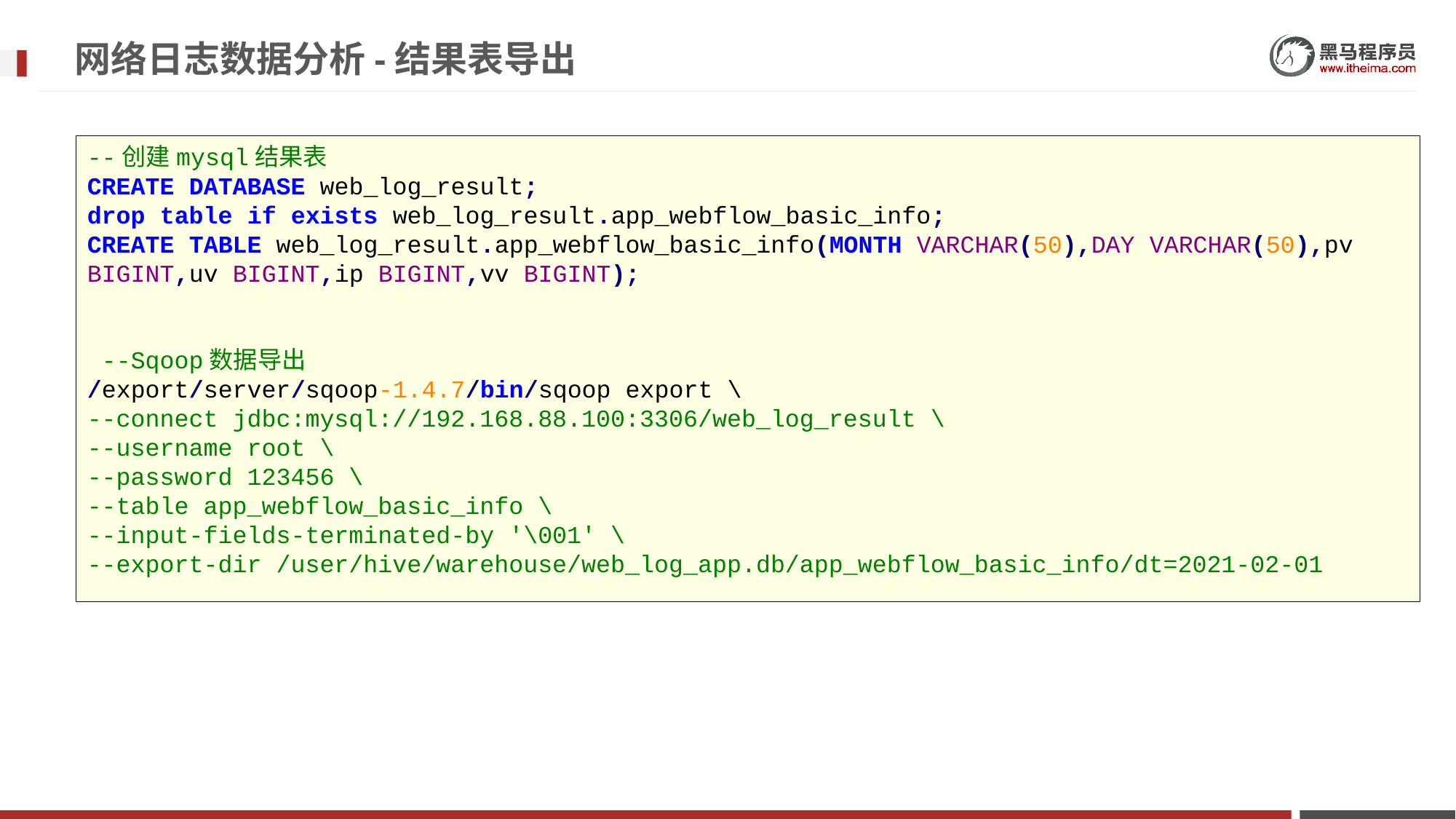

# 网络日志数据分析-结果表导出
--创建mysql结果表
CREATE DATABASE web_log_result;
drop table if exists web_log_result.app_webflow_basic_info;
CREATE TABLE web_log_result.app_webflow_basic_info(MONTH VARCHAR(50),DAY VARCHAR(50),pv BIGINT,uv BIGINT,ip BIGINT,vv BIGINT);

 --Sqoop数据导出
/export/server/sqoop-1.4.7/bin/sqoop export \
--connect jdbc:mysql://192.168.88.100:3306/web_log_result \
--username root \
--password 123456 \
--table app_webflow_basic_info \
--input-fields-terminated-by '\001' \
--export-dir /user/hive/warehouse/web_log_app.db/app_webflow_basic_info/dt=2021-02-01